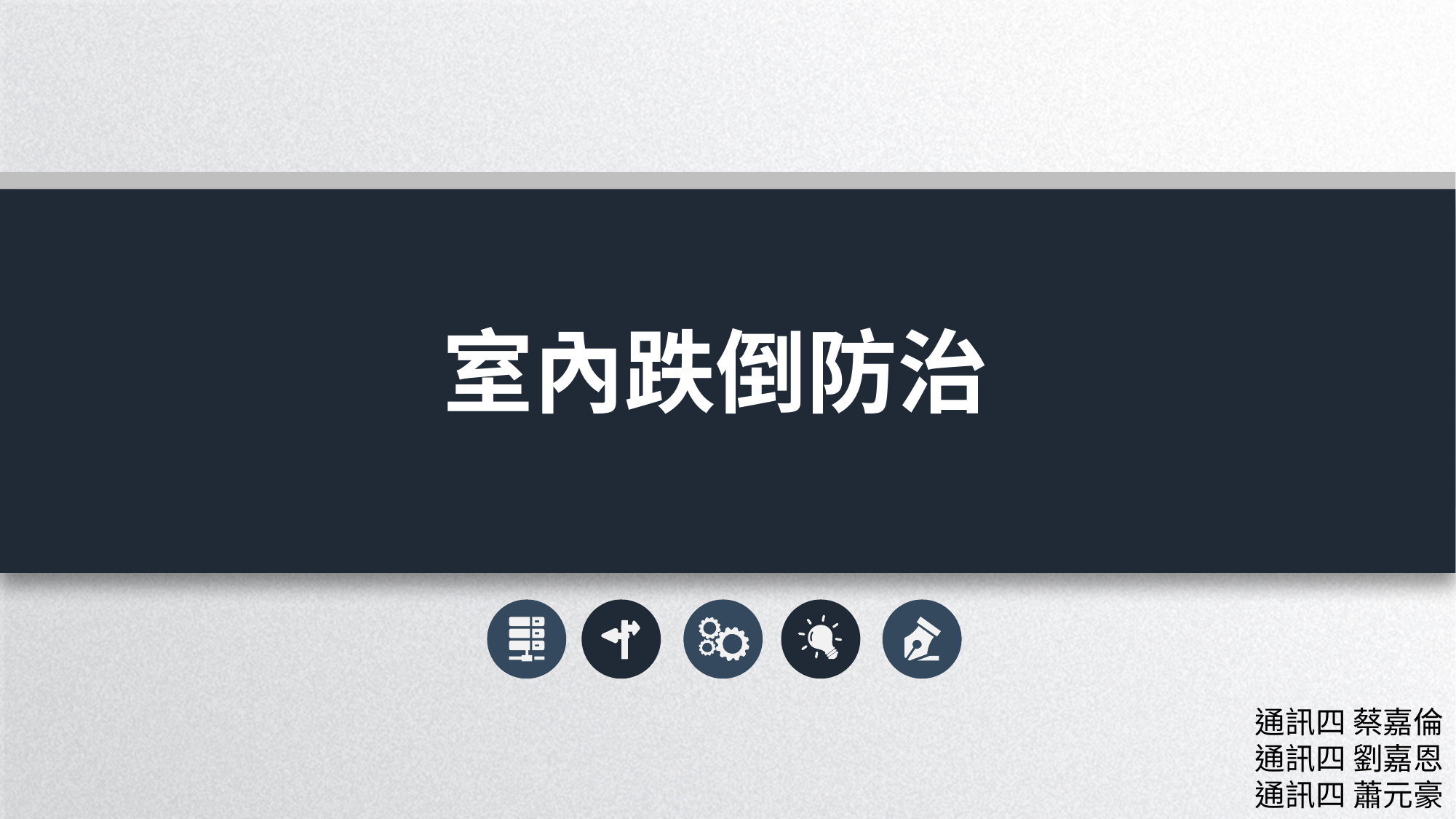

室內跌倒防治

通訊四 蔡嘉倫
通訊四 劉嘉恩
通訊四 蕭元豪